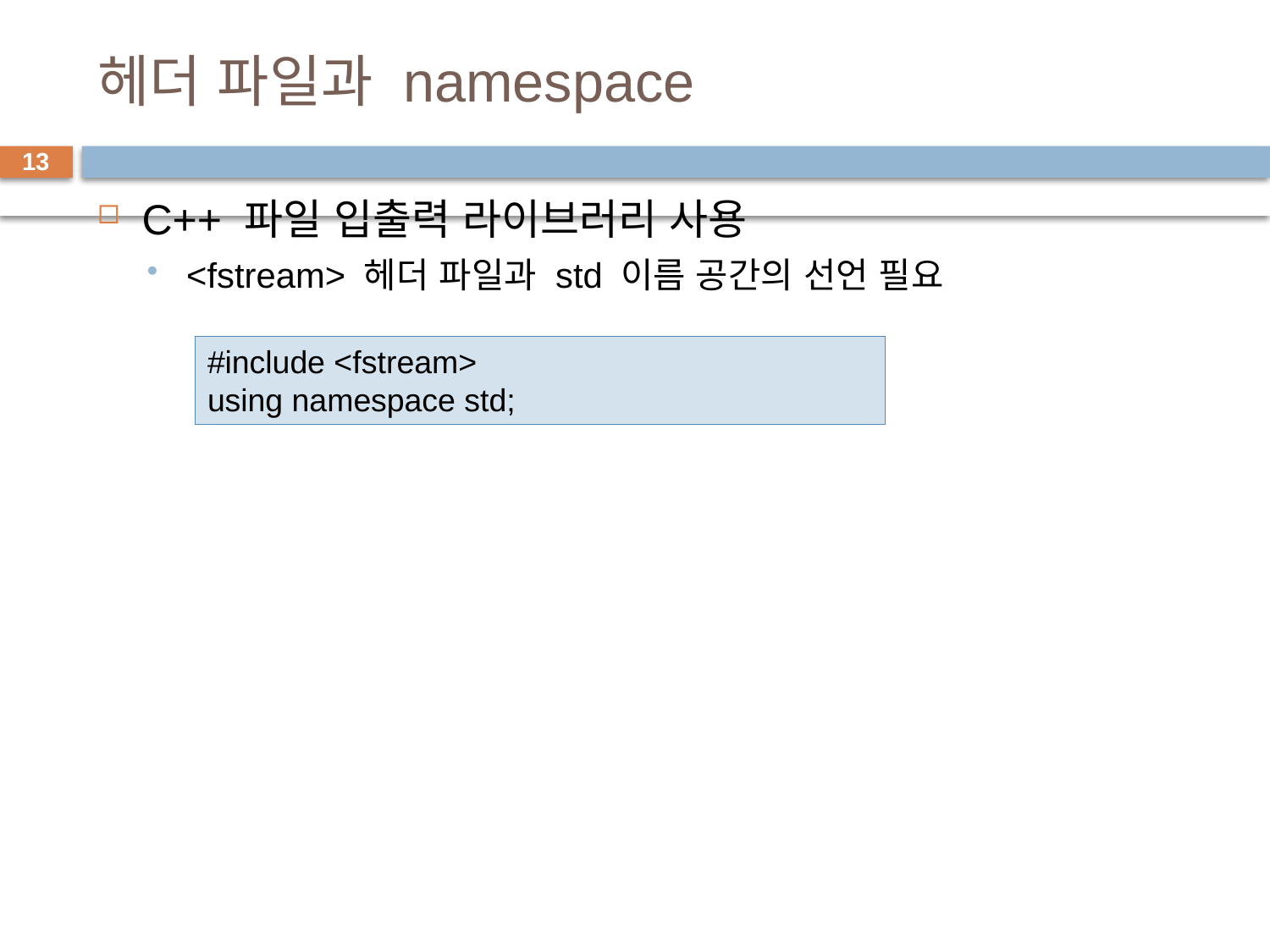

# 헤더 파일과 namespace
13
C++ 파일 입출력 라이브러리 사용
<fstream> 헤더 파일과 std 이름 공간의 선언 필요
#include <fstream>
using namespace std;